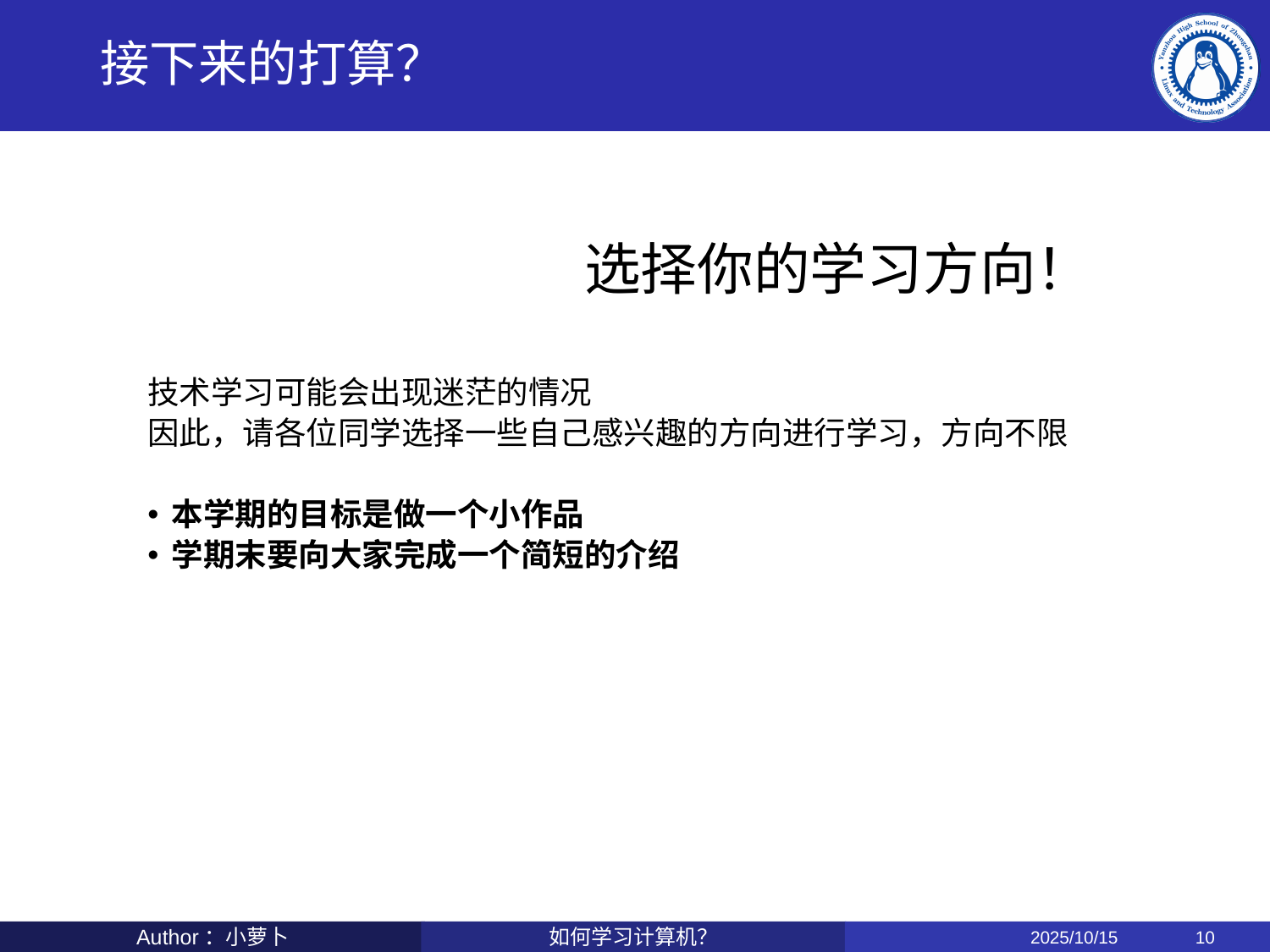

# 接下来的打算？
选择你的学习方向！
技术学习可能会出现迷茫的情况
因此，请各位同学选择一些自己感兴趣的方向进行学习，方向不限

本学期的目标是做一个小作品
学期末要向大家完成一个简短的介绍